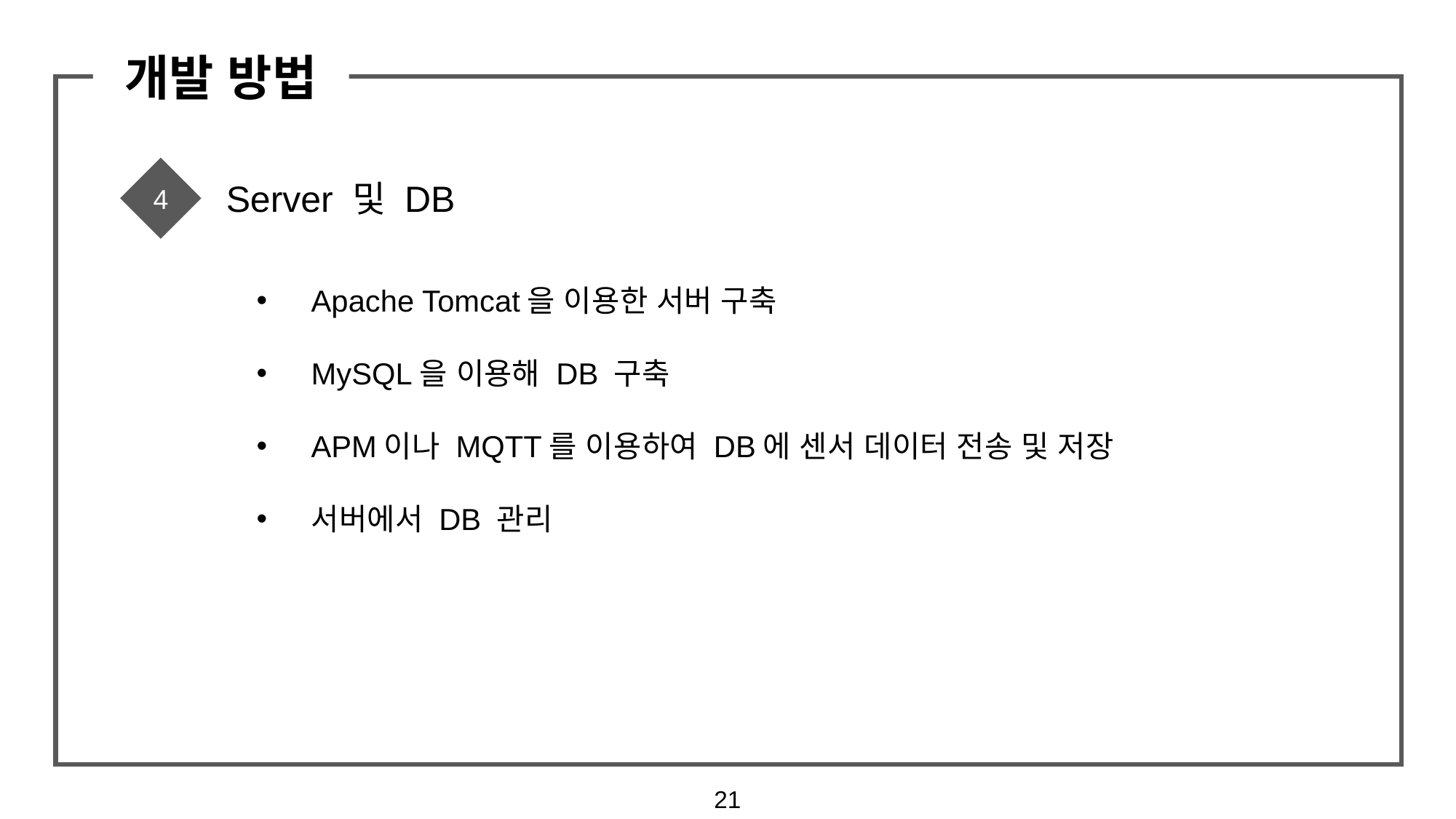

개발 방법

4
Server 및 DB

Apache Tomcat을 이용한 서버 구축

MySQL을 이용해 DB 구축

APM이나 MQTT를 이용하여 DB에 센서 데이터 전송 및 저장

서버에서 DB 관리
21